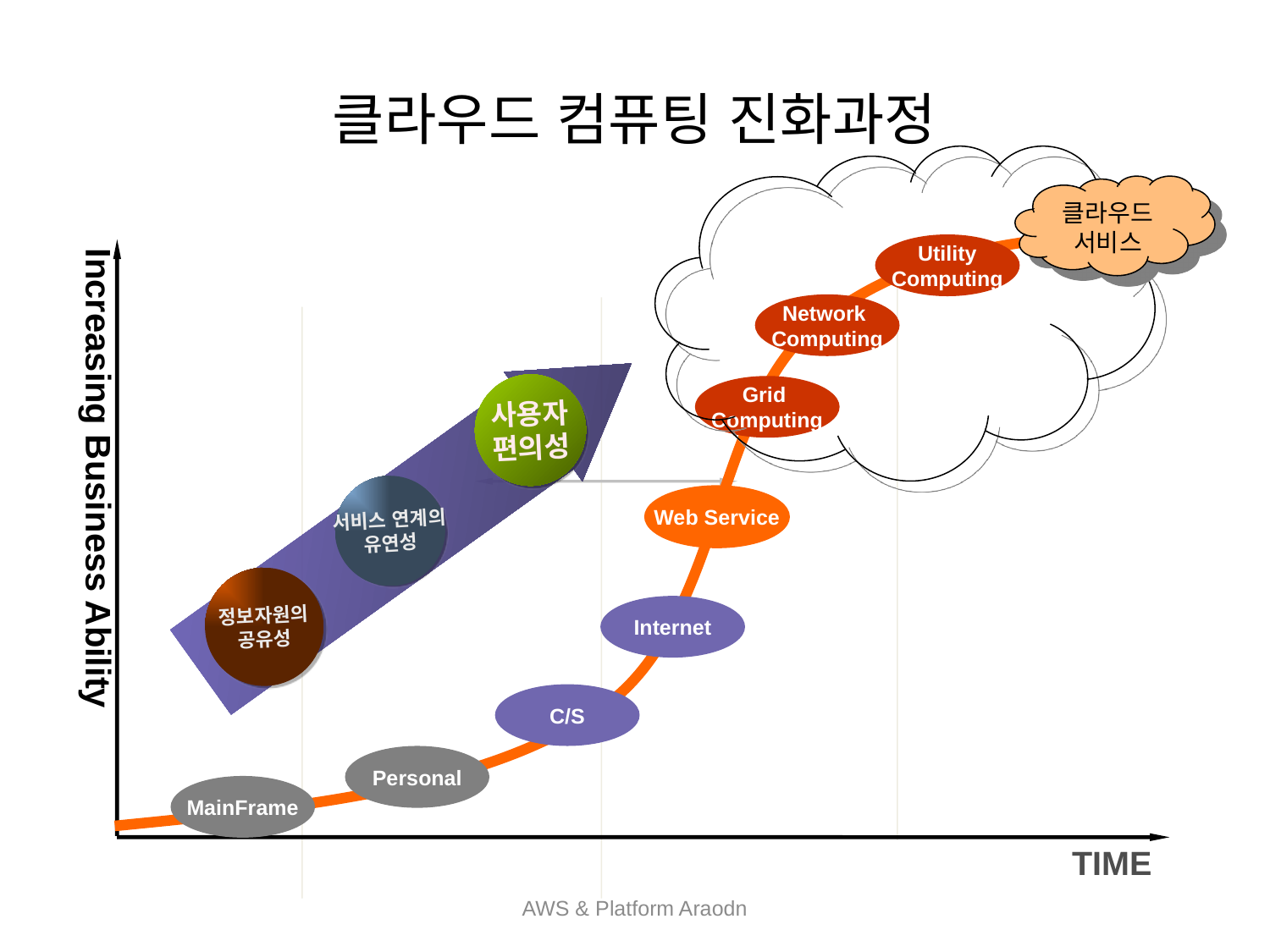

# 클라우드 컴퓨팅 진화과정

클라우드 서비스

Utility
Computing

Network
Computing

사용자
편의성
Grid
Computing

Increasing Business Ability
서비스 연계의
유연성

Web Service
정보자원의
공유성
Internet
C/S
Personal
MainFrame
TIME

AWS & Platform Araodn